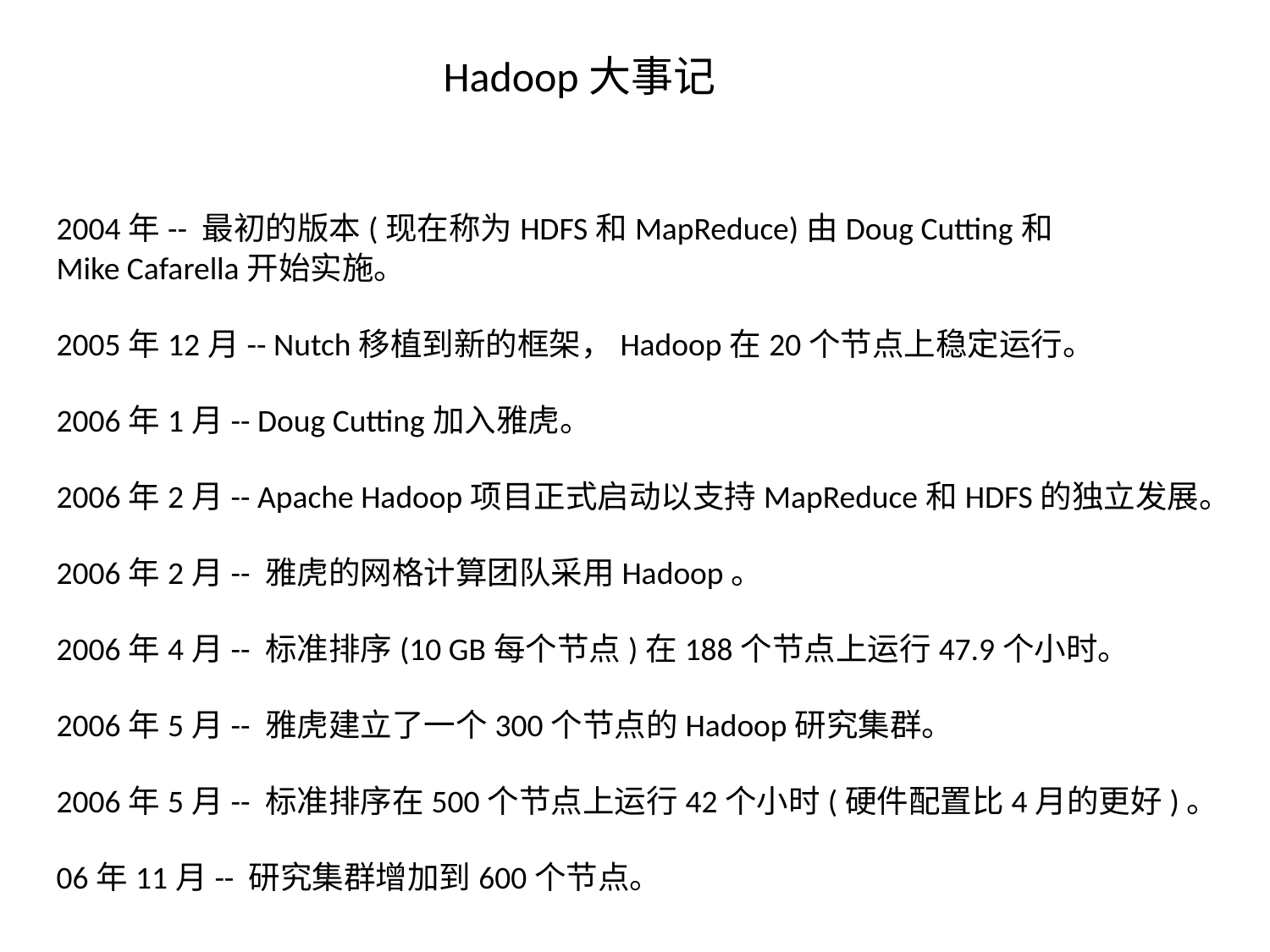

Hadoop大事记
2004年-- 最初的版本(现在称为HDFS和MapReduce)由Doug Cutting和
Mike Cafarella开始实施。

2005年12月-- Nutch移植到新的框架，Hadoop在20个节点上稳定运行。

2006年1月-- Doug Cutting加入雅虎。

2006年2月-- Apache Hadoop项目正式启动以支持MapReduce和HDFS的独立发展。

2006年2月-- 雅虎的网格计算团队采用Hadoop。

2006年4月-- 标准排序(10 GB每个节点)在188个节点上运行47.9个小时。

2006年5月-- 雅虎建立了一个300个节点的Hadoop研究集群。

2006年5月-- 标准排序在500个节点上运行42个小时(硬件配置比4月的更好)。

06年11月-- 研究集群增加到600个节点。